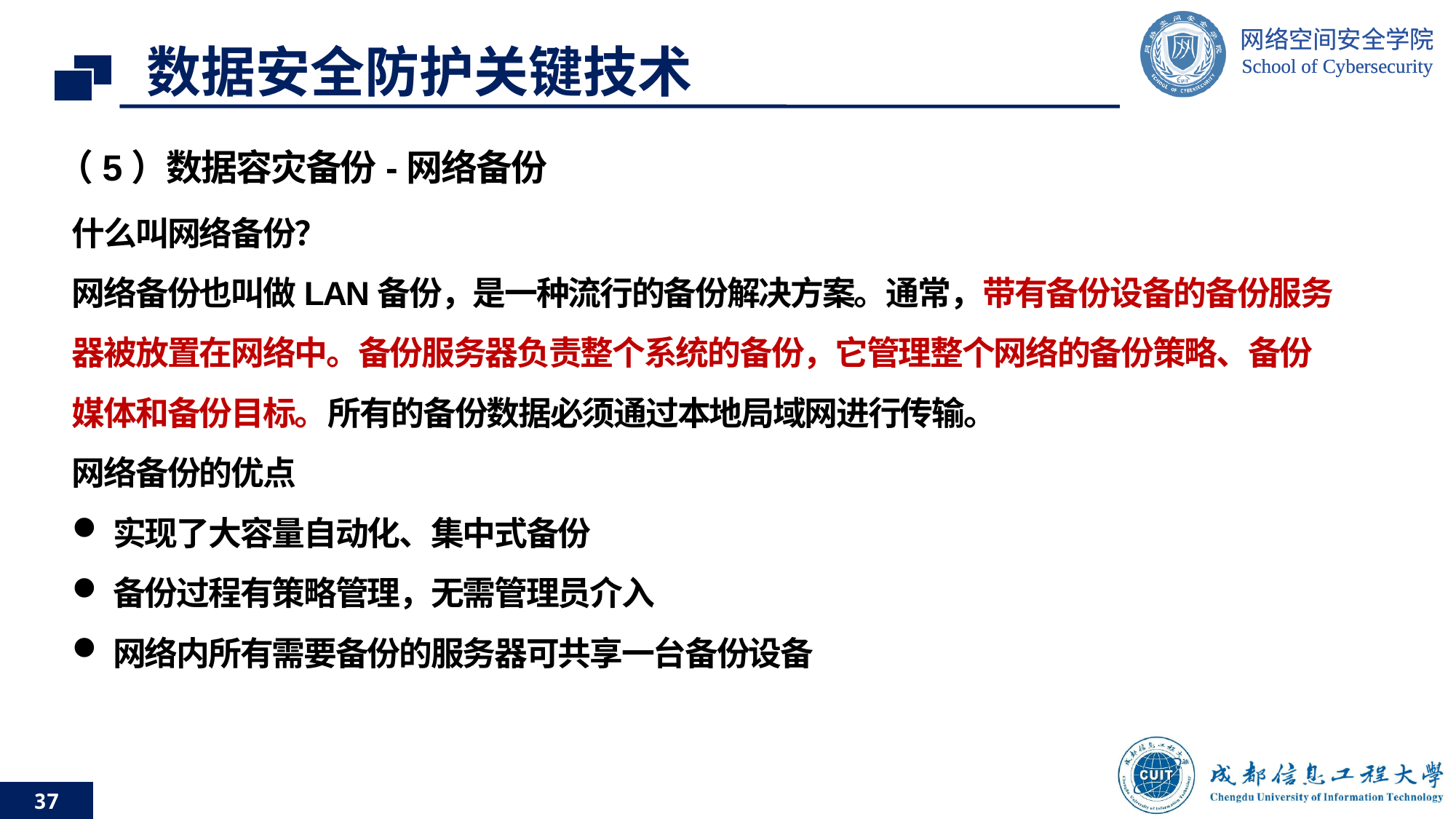

数据安全防护关键技术
（5）数据容灾备份-网络备份
什么叫网络备份？
网络备份也叫做LAN备份，是一种流行的备份解决方案。通常，带有备份设备的备份服务器被放置在网络中。备份服务器负责整个系统的备份，它管理整个网络的备份策略、备份媒体和备份目标。所有的备份数据必须通过本地局域网进行传输。
网络备份的优点
实现了大容量自动化、集中式备份
备份过程有策略管理，无需管理员介入
网络内所有需要备份的服务器可共享一台备份设备
37